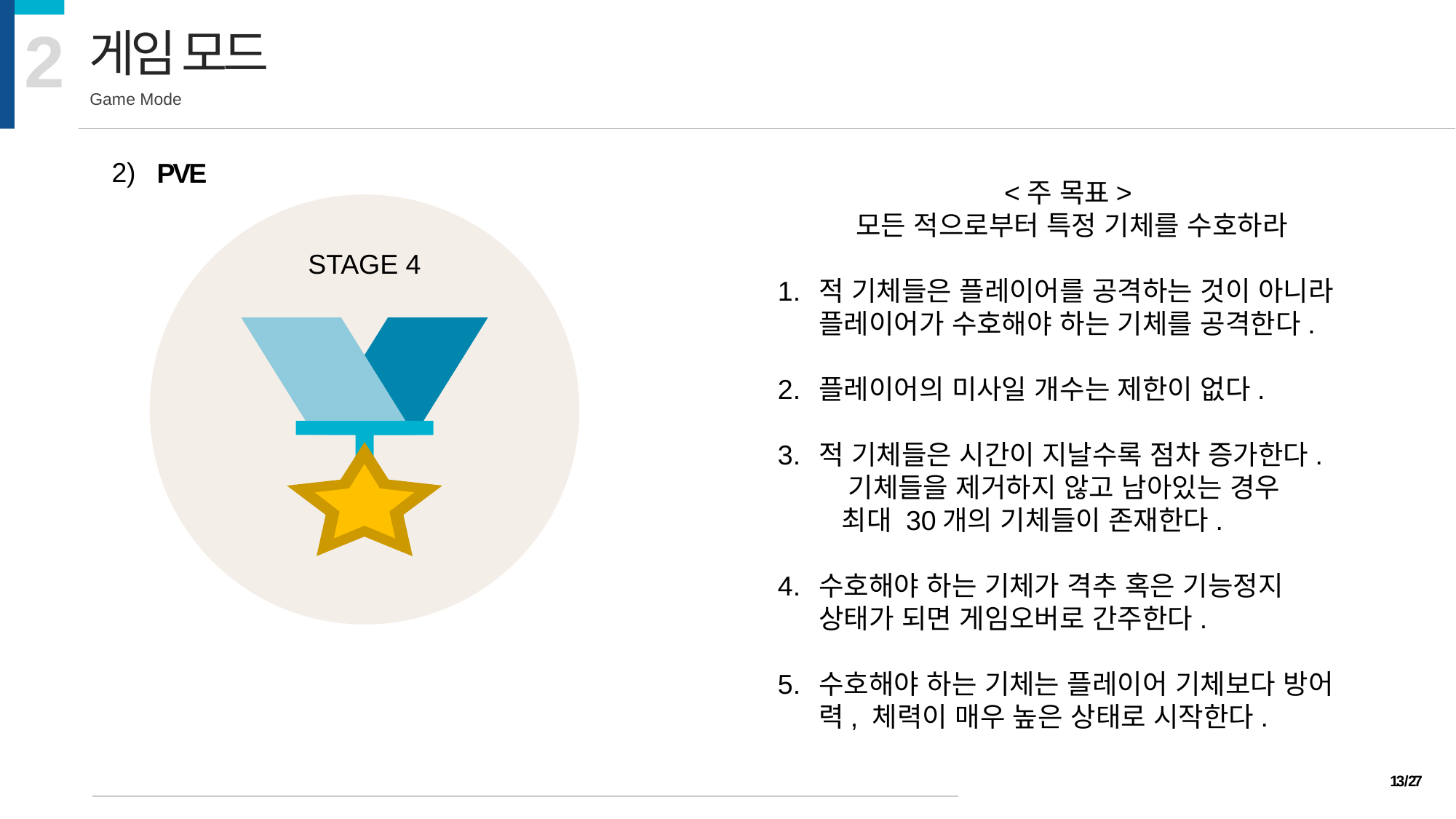

2
게임 모드
Game Mode
2)
PVE
<주 목표>
모든 적으로부터 특정 기체를 수호하라

적 기체들은 플레이어를 공격하는 것이 아니라   플레이어가 수호해야 하는 기체를 공격한다.

플레이어의 미사일 개수는 제한이 없다.

적 기체들은 시간이 지날수록 점차 증가한다.	    기체들을 제거하지 않고 남아있는 경우 	    최대 30개의 기체들이 존재한다.

수호해야 하는 기체가 격추 혹은 기능정지 상태가 되면 게임오버로 간주한다.

수호해야 하는 기체는 플레이어 기체보다 방어력, 체력이 매우 높은 상태로 시작한다.

STAGE 4

13 / 27